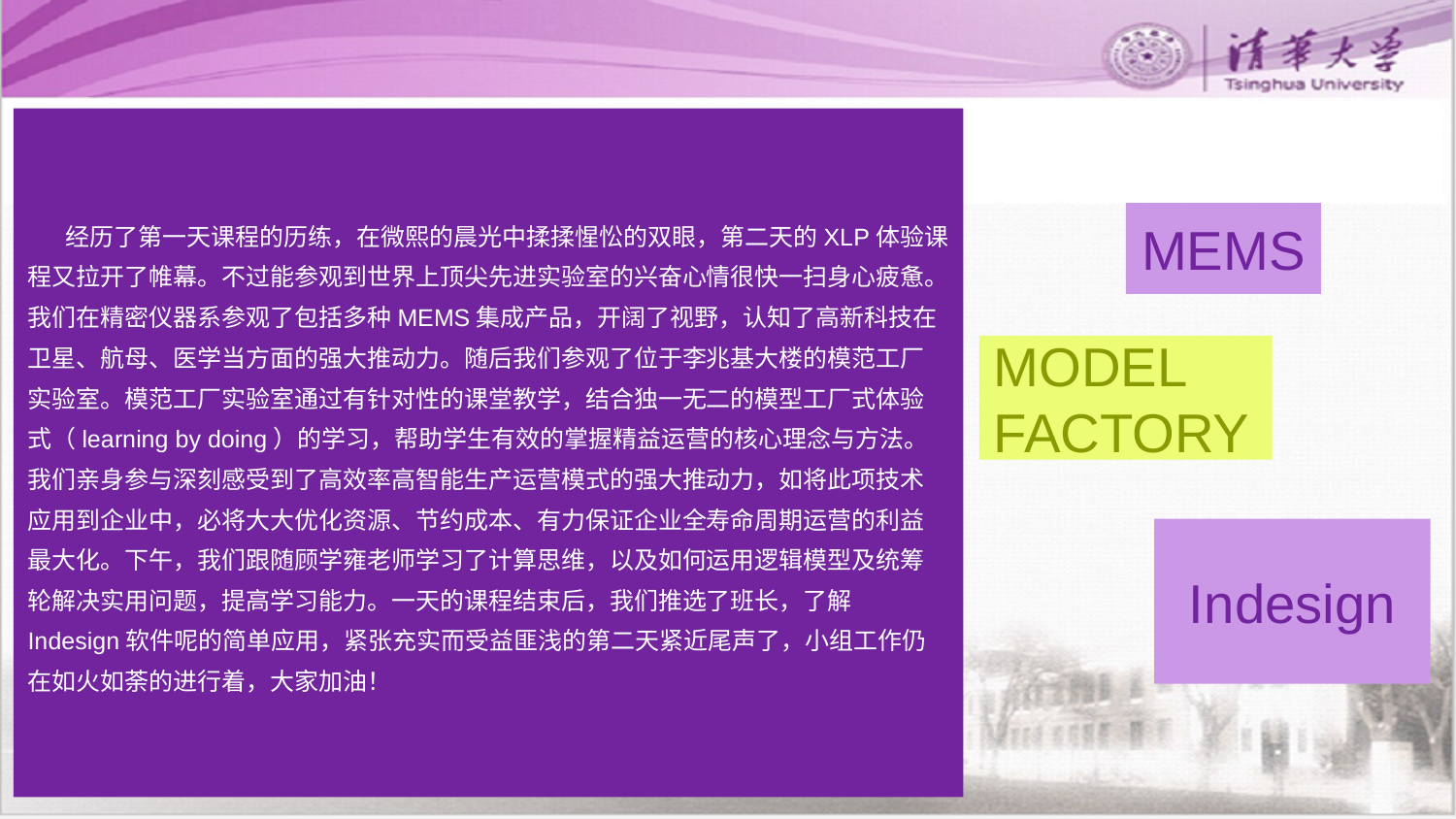

经历了第一天课程的历练，在微熙的晨光中揉揉惺忪的双眼，第二天的XLP体验课程又拉开了帷幕。不过能参观到世界上顶尖先进实验室的兴奋心情很快一扫身心疲惫。我们在精密仪器系参观了包括多种MEMS集成产品，开阔了视野，认知了高新科技在卫星、航母、医学当方面的强大推动力。随后我们参观了位于李兆基大楼的模范工厂实验室。模范工厂实验室通过有针对性的课堂教学，结合独一无二的模型工厂式体验式（learning by doing）的学习，帮助学生有效的掌握精益运营的核心理念与方法。我们亲身参与深刻感受到了高效率高智能生产运营模式的强大推动力，如将此项技术应用到企业中，必将大大优化资源、节约成本、有力保证企业全寿命周期运营的利益最大化。下午，我们跟随顾学雍老师学习了计算思维，以及如何运用逻辑模型及统筹轮解决实用问题，提高学习能力。一天的课程结束后，我们推选了班长，了解Indesign软件呢的简单应用，紧张充实而受益匪浅的第二天紧近尾声了，小组工作仍在如火如荼的进行着，大家加油！
MEMS
MODEL FACTORY
Indesign